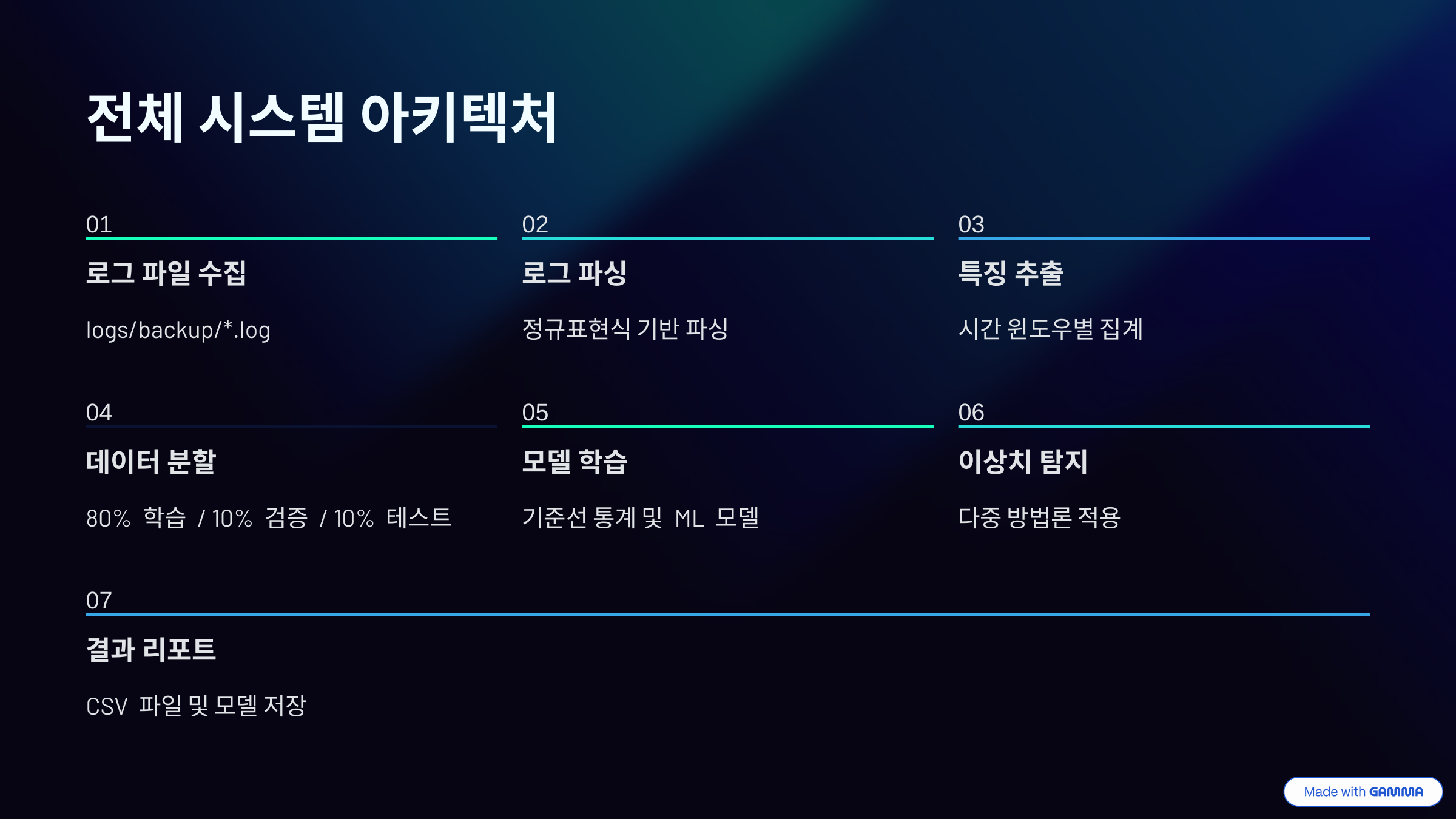

전체 시스템 아키텍처
01
02
03

로그 파일 수집
로그 파싱
특징 추출
logs/backup/*.log
정규표현식 기반 파싱
시간 윈도우별 집계
04
05
06

데이터 분할
모델 학습
이상치 탐지
80% 학습 / 10% 검증 / 10% 테스트
기준선 통계 및 ML 모델
다중 방법론 적용
07

결과 리포트
CSV 파일 및 모델 저장